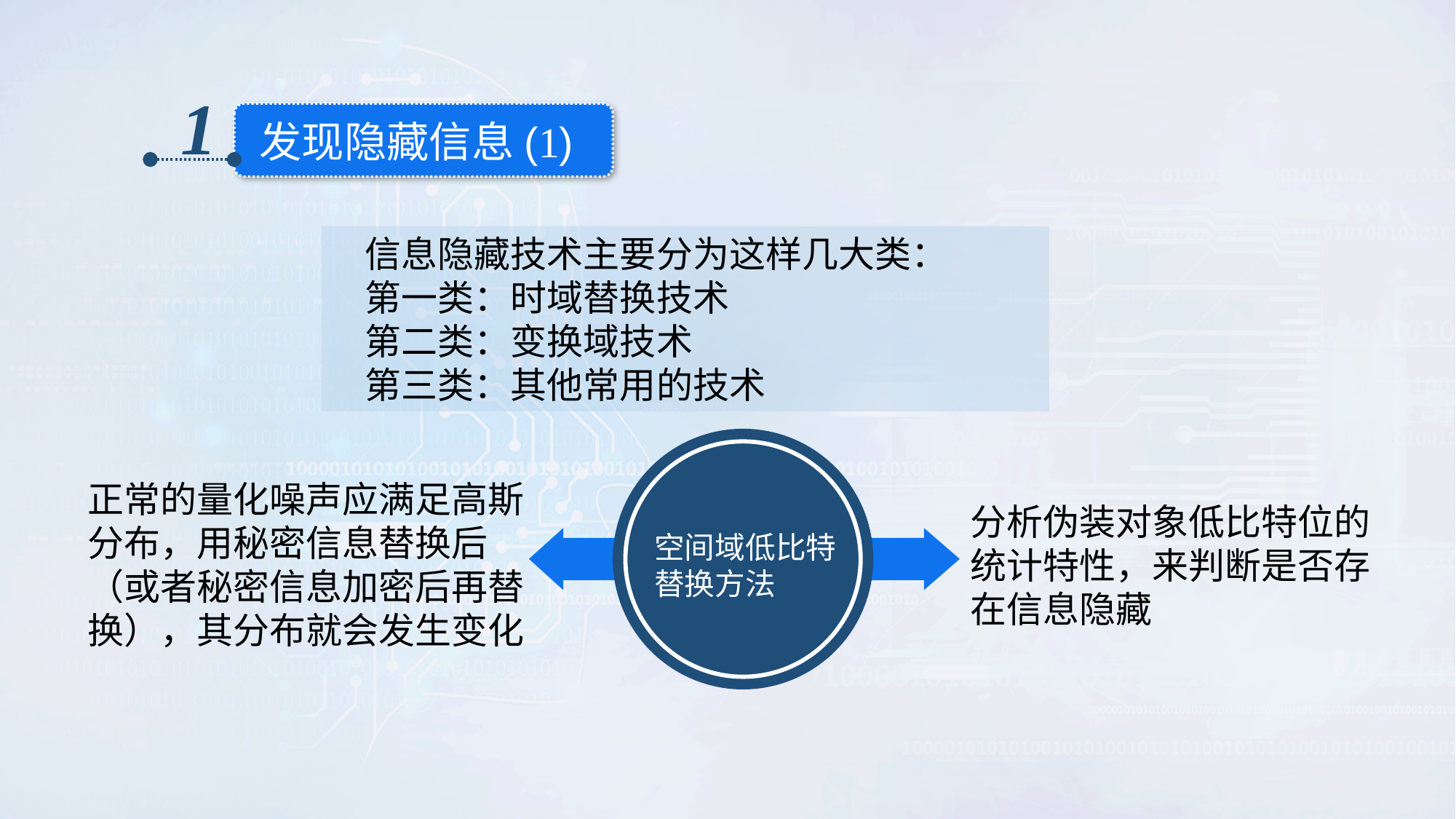

1

发现隐藏信息(1)
信息隐藏技术主要分为这样几大类：
第一类：时域替换技术
第二类：变换域技术
第三类：其他常用的技术

正常的量化噪声应满足高斯分布，用秘密信息替换后（或者秘密信息加密后再替换），其分布就会发生变化
分析伪装对象低比特位的统计特性，来判断是否存在信息隐藏
空间域低比特替换方法